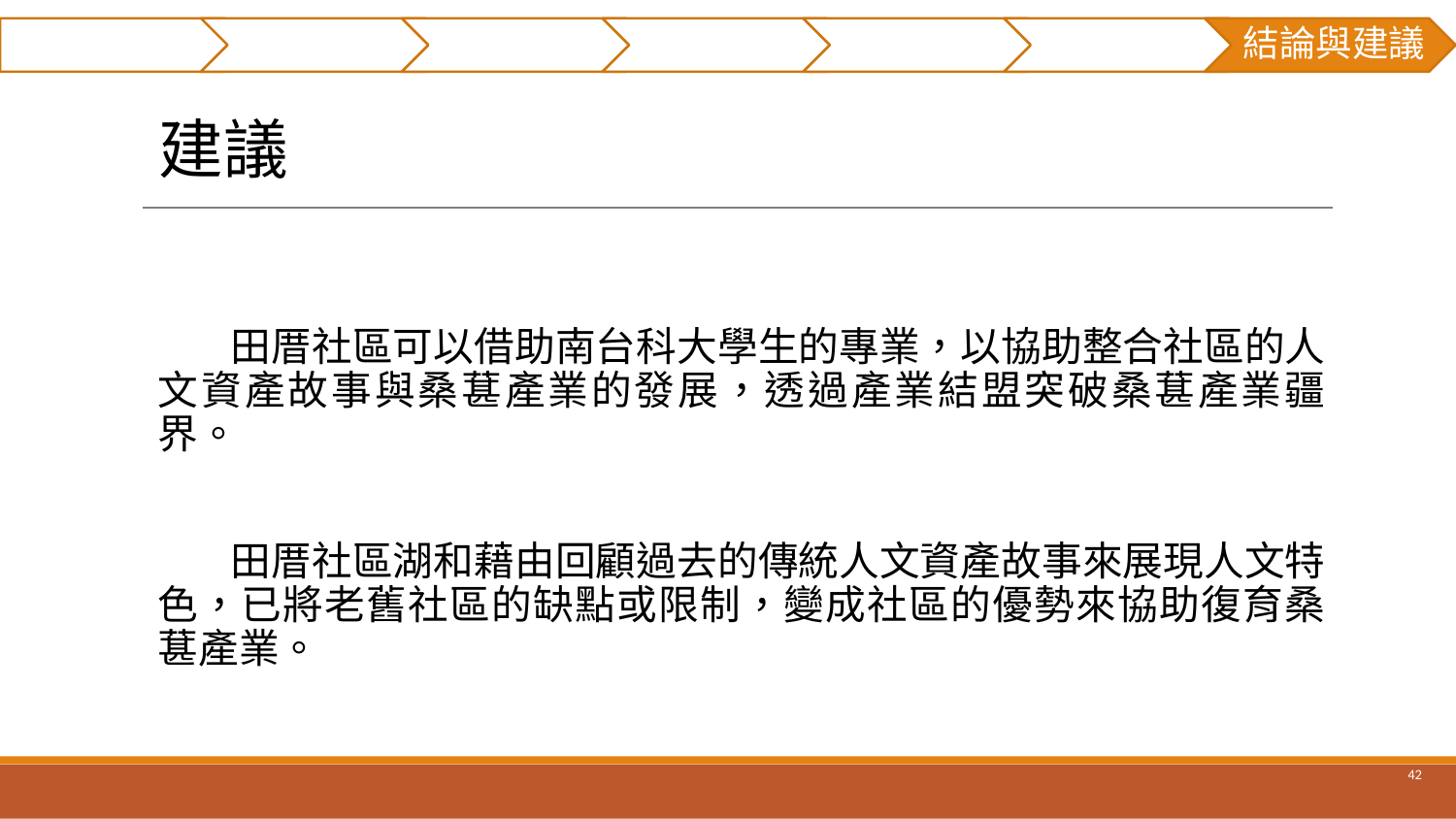

摘要

研究貢獻

前言

文獻回顧

研究方法

實例分析

結論與建議
# 建議

田厝社區可以借助南台科大學生的專業，以協助整合社區的人文資產故事與桑葚產業的發展，透過產業結盟突破桑葚產業疆界。

田厝社區湖和藉由回顧過去的傳統人文資產故事來展現人文特色，已將老舊社區的缺點或限制，變成社區的優勢來協助復育桑葚產業。

42